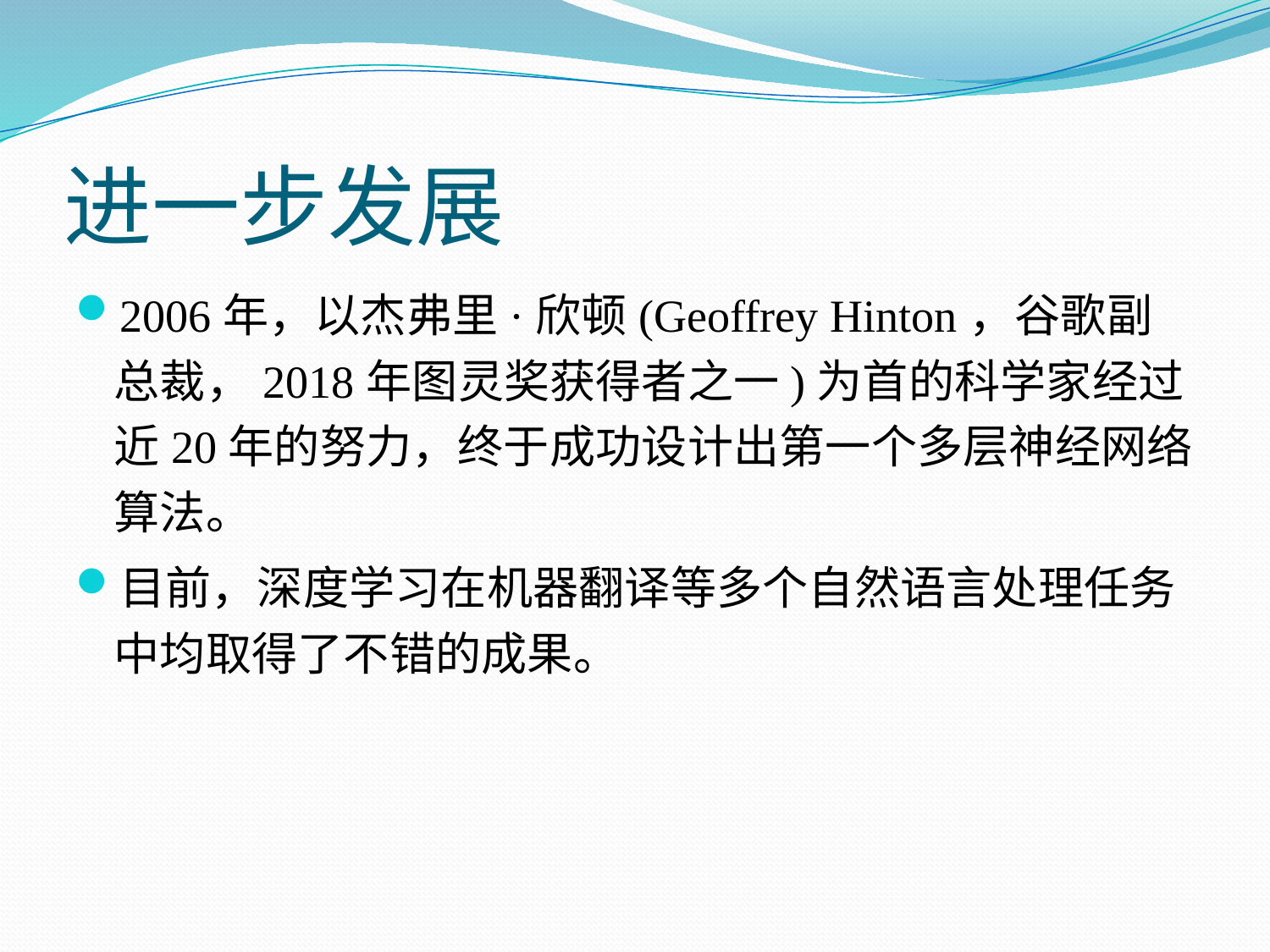

# 进一步发展
2006年，以杰弗里·欣顿(Geoffrey Hinton，谷歌副总裁，2018年图灵奖获得者之一)为首的科学家经过近20年的努力，终于成功设计出第一个多层神经网络算法。
目前，深度学习在机器翻译等多个自然语言处理任务中均取得了不错的成果。